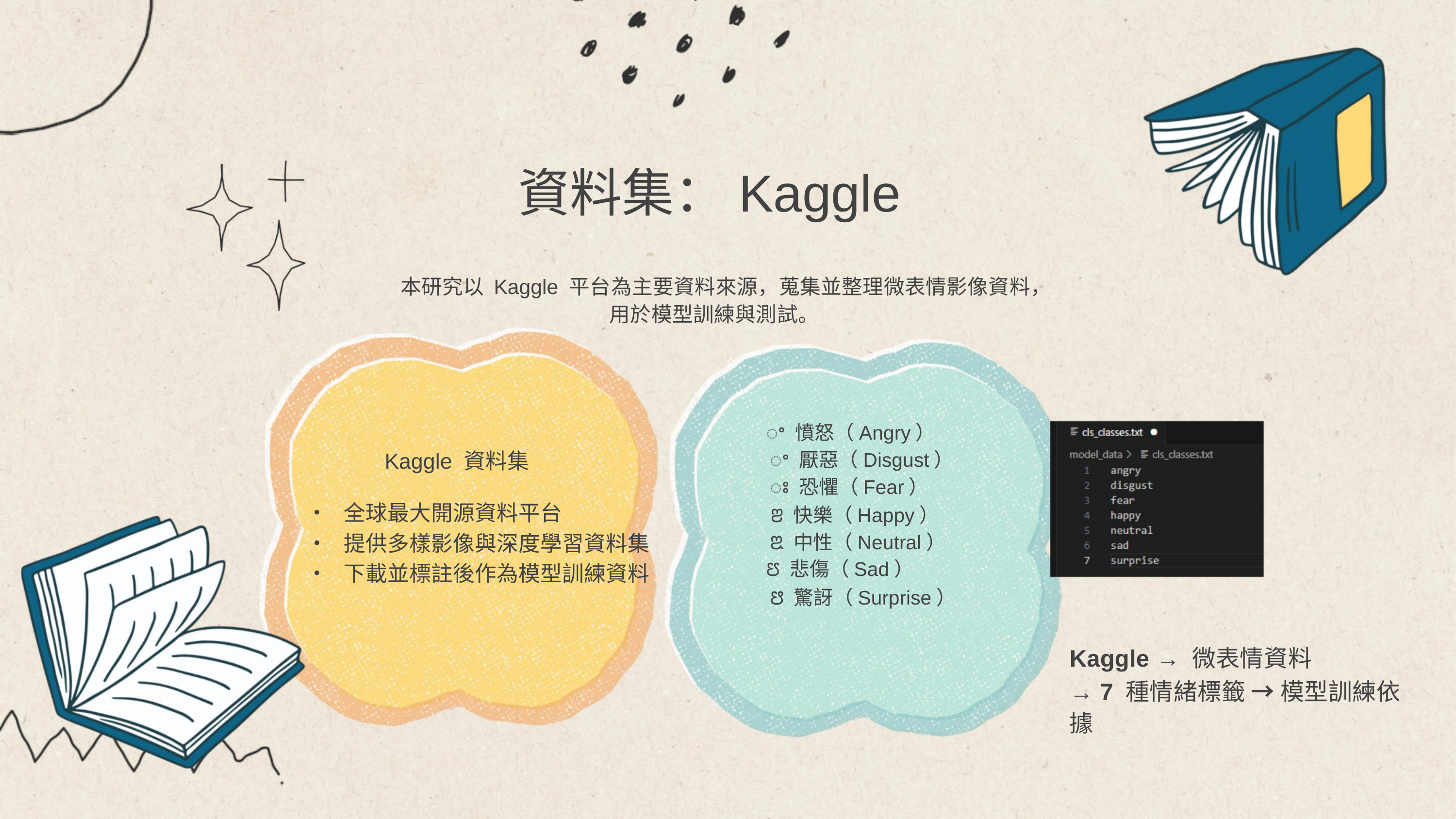

資料集：Kaggle
本研究以 Kaggle 平台為主要資料來源，蒐集並整理微表情影像資料，
用於模型訓練與測試。
ꢀ 憤怒（Angry）
Kaggle 資料集
ꢀ 厭惡（Disgust）
ꢁ 恐懼（Fear）
ꢂ 快樂（Happy）
ꢃ 中性（Neutral）
ꢄ 悲傷（Sad）
• 全球最大開源資料平台
• 提供多樣影像與深度學習資料集
• 下載並標註後作為模型訓練資料
ꢅ 驚訝（Surprise）
Kaggle → 微表情資料
→ 7 種情緒標籤 → 模型訓練依
據